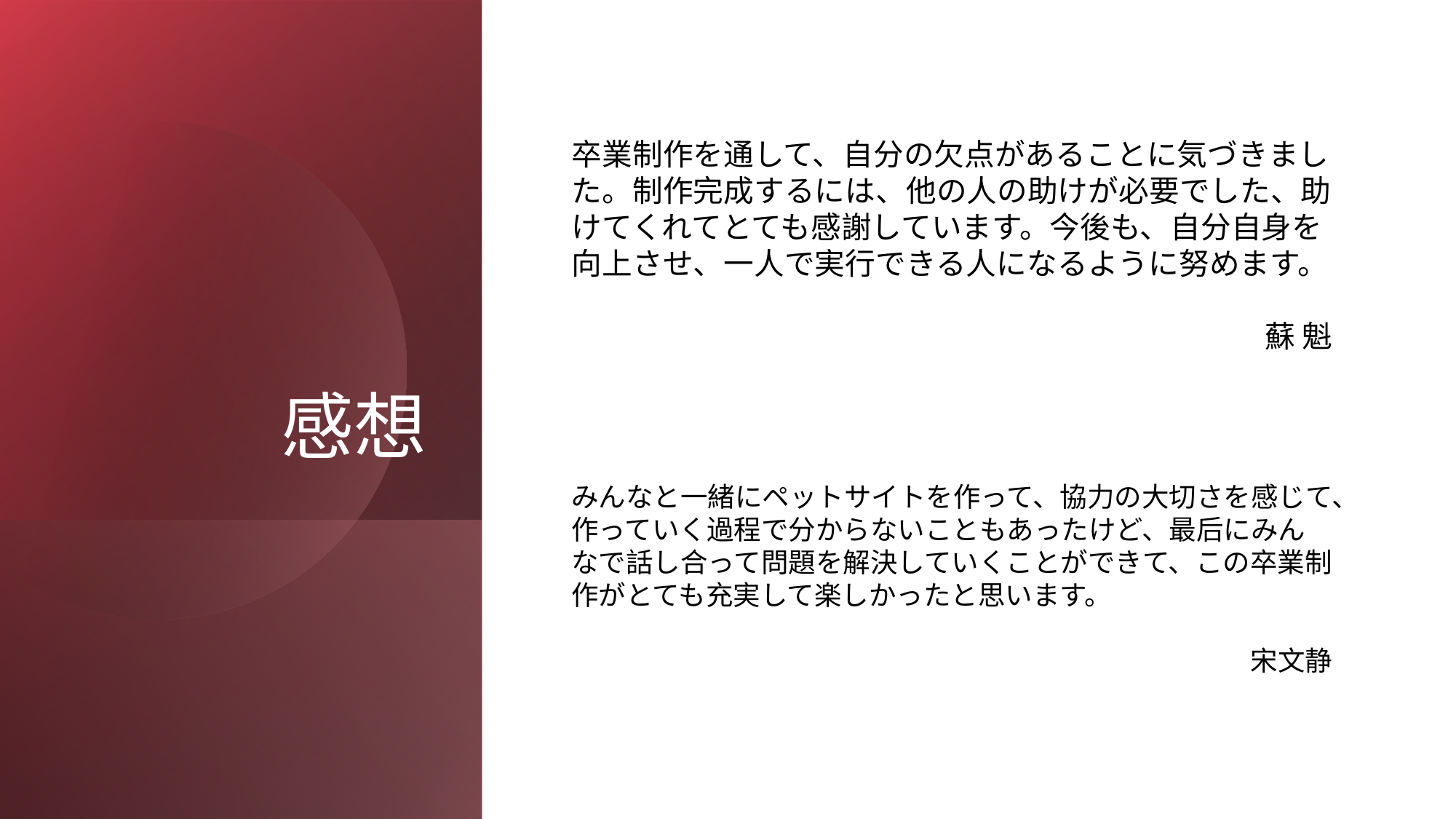

感想
卒業制作を通して、自分の欠点があることに気づきました。制作完成するには、他の人の助けが必要でした、助けてくれてとても感謝しています。今後も、自分自身を向上させ、一人で実行できる人になるように努めます。

蘇 魁

みんなと一緒にペットサイトを作って、協力の大切さを感じて、作っていく過程で分からないこともあったけど、最后にみんなで話し合って問題を解決していくことができて、この卒業制作がとても充実して楽しかったと思います。

宋文静